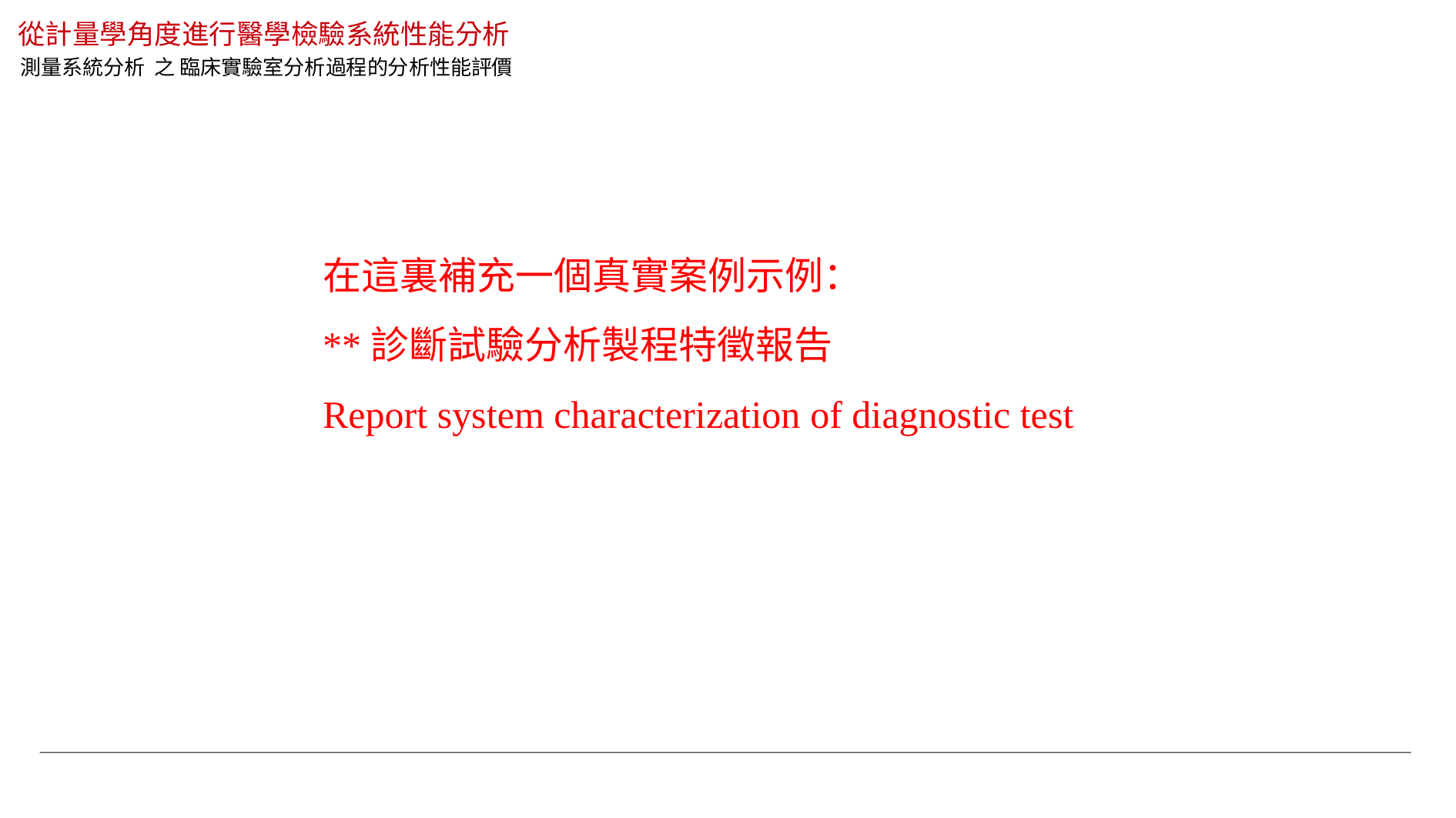

# 從計量學角度進行醫學檢驗系統性能分析
測量系統分析  之 臨床實驗室分析過程的分析性能評價
在這裏補充一個真實案例示例：
**診斷試驗分析製程特徵報告
Report system characterization of diagnostic test